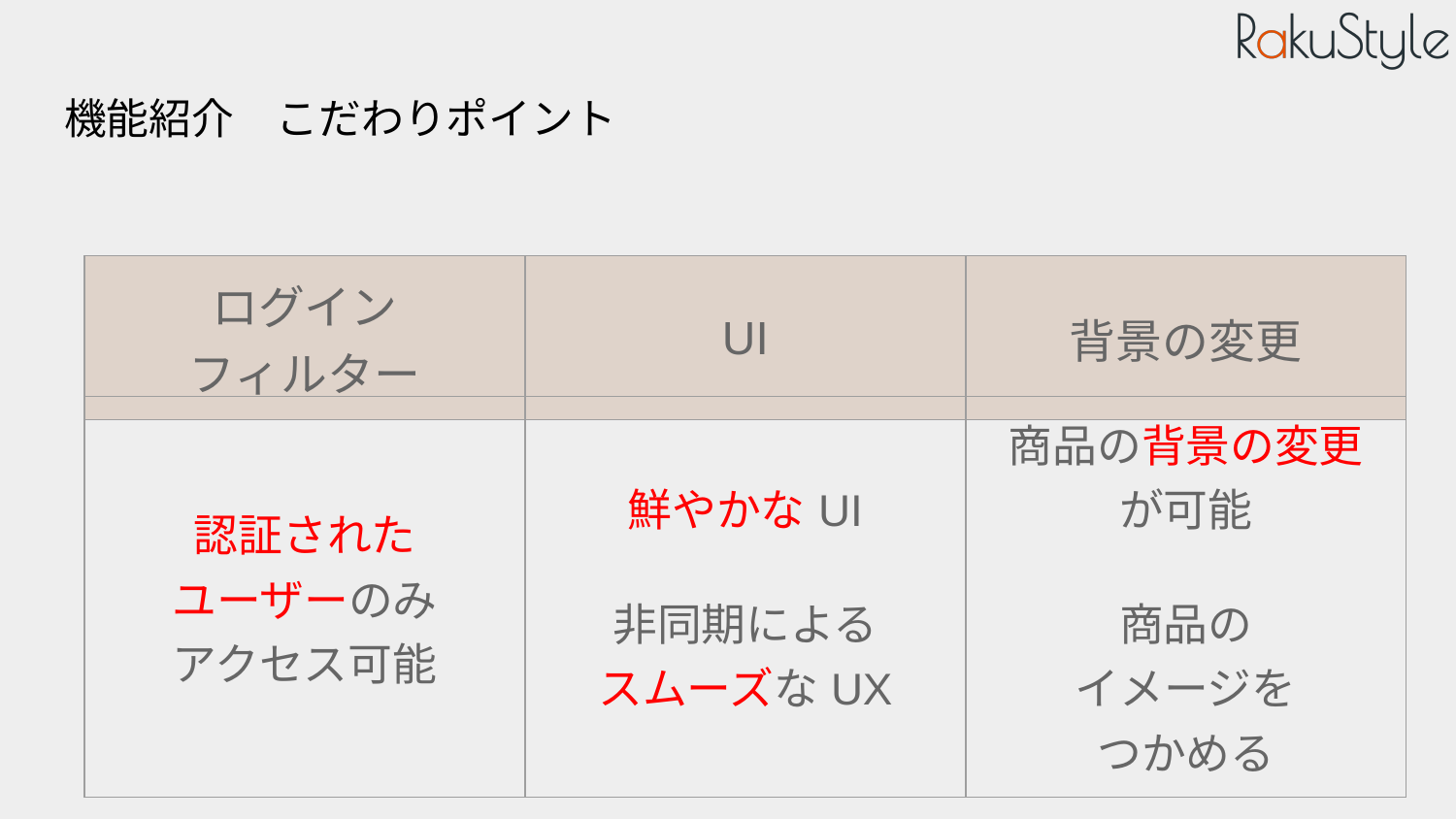

# 機能紹介　こだわりポイント
| ログイン フィルター | UI | 背景の変更 |
| --- | --- | --- |
| 認証された ユーザーのみ アクセス可能 | 鮮やかなUI 非同期による スムーズなUX | 商品の背景の変更 が可能 商品の イメージを つかめる |
| --- | --- | --- |